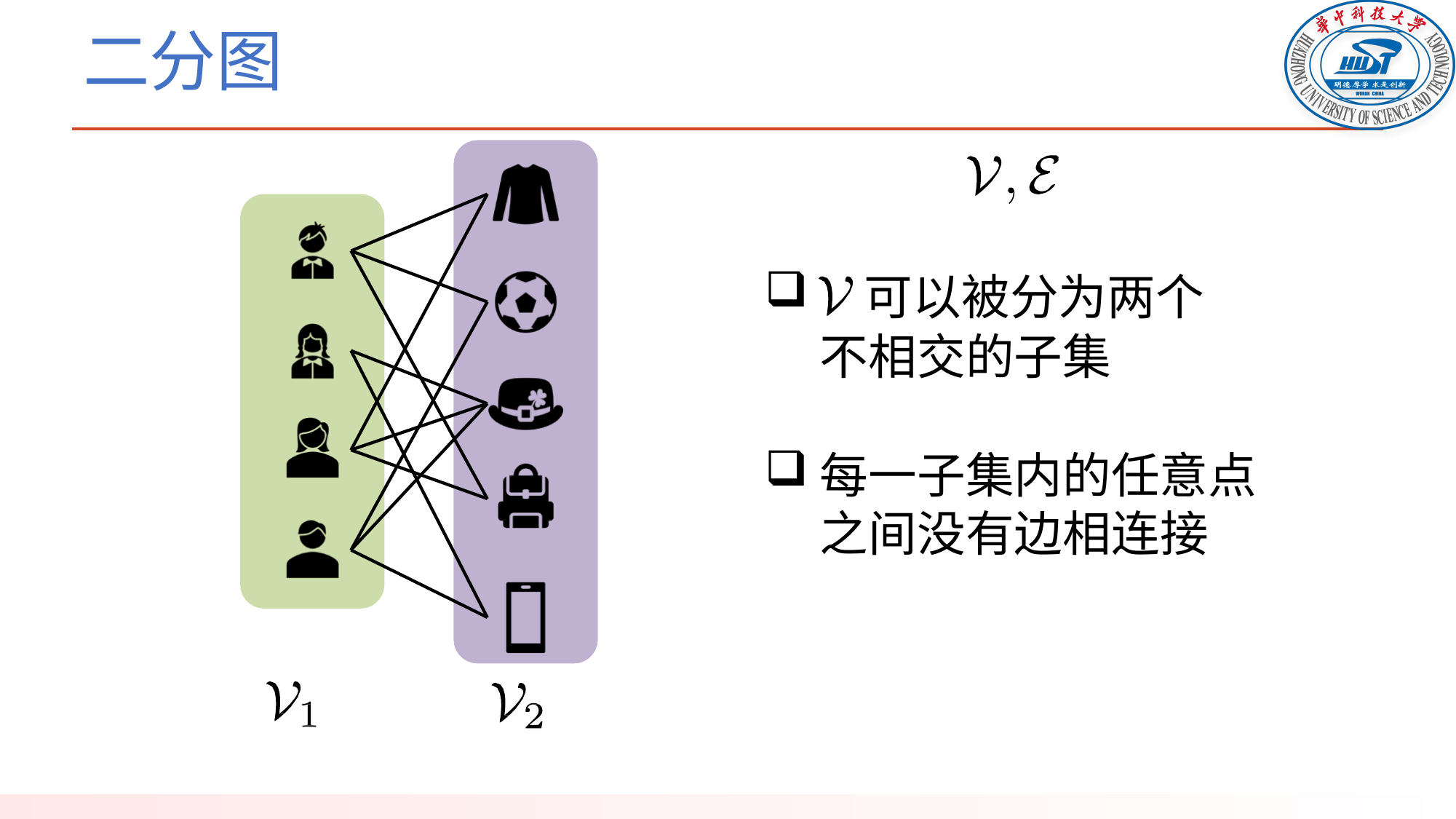

# 二分图

   可以被分为两个不相交的子集

每一子集内的任意点之间没有边相连接